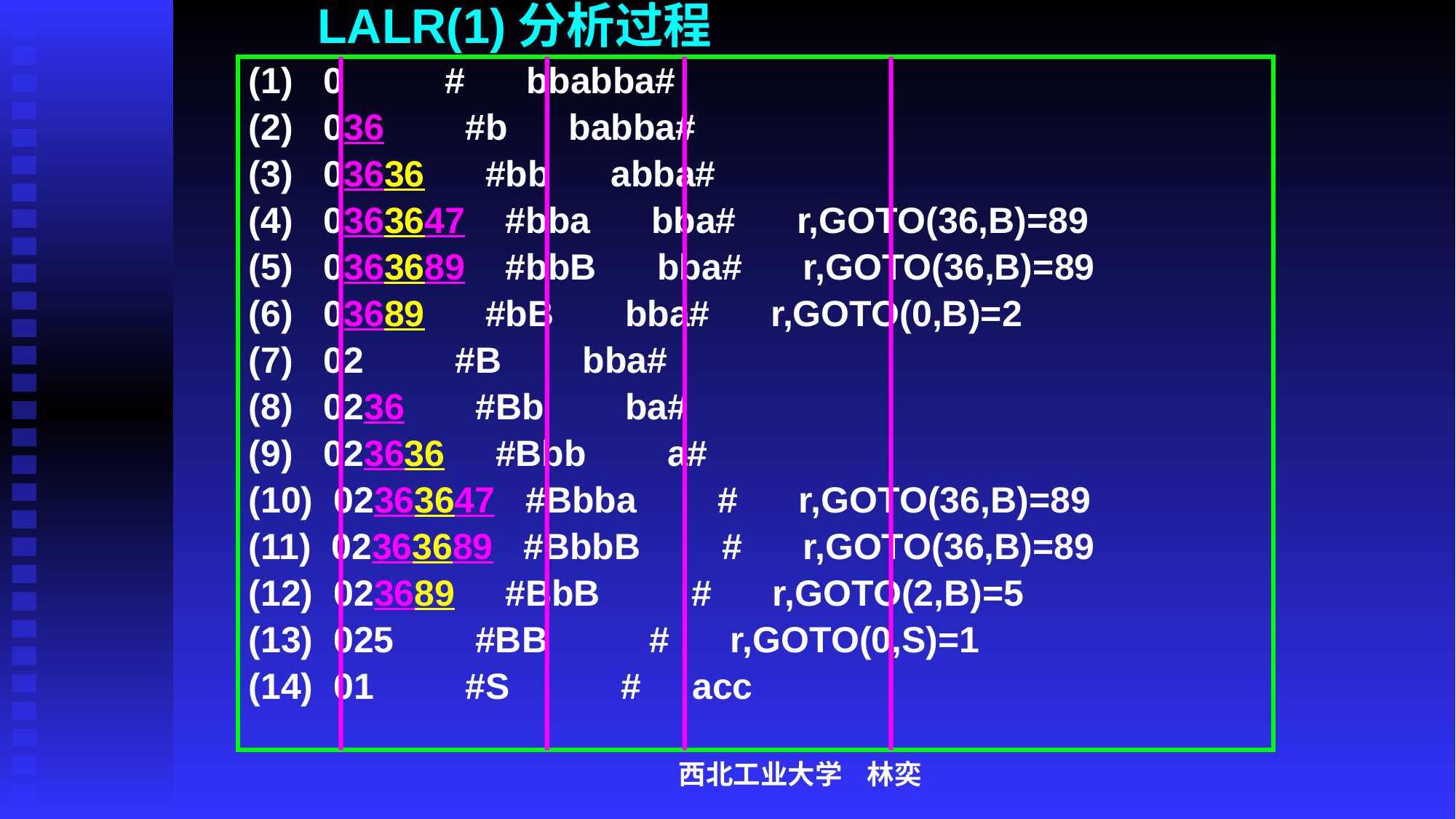

# LALR(1)分析过程
(1)   0          #      bbabba#
(2)   036        #b      babba#
(3)   03636      #bb      abba#
(4)   0363647    #bba      bba#      r,GOTO(36,B)=89
(5)   0363689    #bbB      bba#      r,GOTO(36,B)=89
(6)   03689      #bB       bba#      r,GOTO(0,B)=2
(7)   02         #B        bba#
(8)   0236       #Bb        ba#
(9)   023636     #Bbb        a#
(10)  02363647   #Bbba        #      r,GOTO(36,B)=89
(11)  02363689   #BbbB        #      r,GOTO(36,B)=89
(12)  023689     #BbB         #      r,GOTO(2,B)=5
(13)  025        #BB          #      r,GOTO(0,S)=1
(14)  01         #S           #     acc

西北工业大学    林奕
110